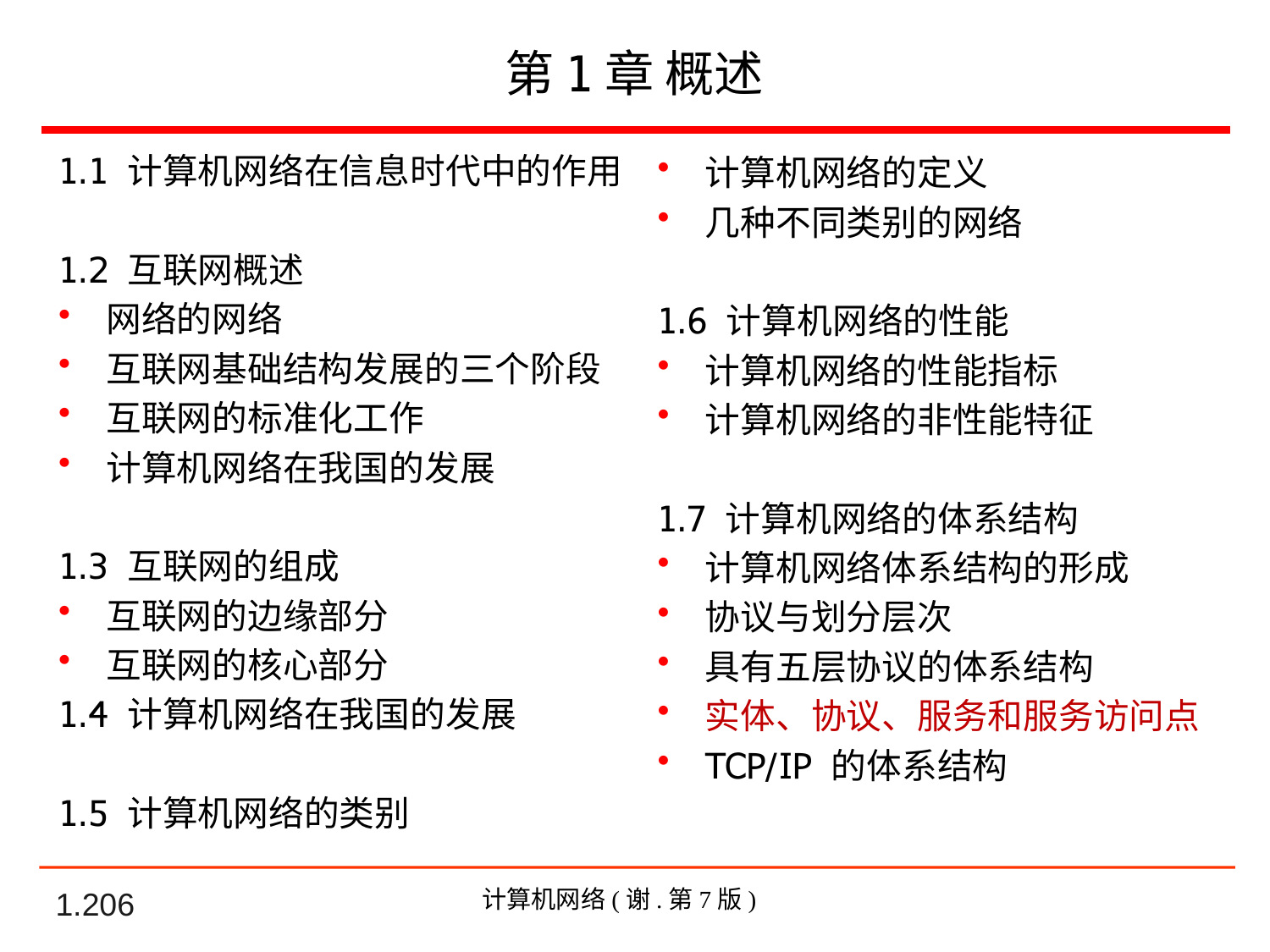

第1章 概述
1.1 计算机网络在信息时代中的作用

1.2 互联网概述
网络的网络
互联网基础结构发展的三个阶段
互联网的标准化工作
计算机网络在我国的发展

1.3 互联网的组成
互联网的边缘部分
互联网的核心部分
1.4 计算机网络在我国的发展

1.5 计算机网络的类别

计算机网络的定义
几种不同类别的网络

1.6 计算机网络的性能
计算机网络的性能指标
计算机网络的非性能特征

1.7 计算机网络的体系结构
计算机网络体系结构的形成
协议与划分层次
具有五层协议的体系结构
实体、协议、服务和服务访问点
TCP/IP 的体系结构